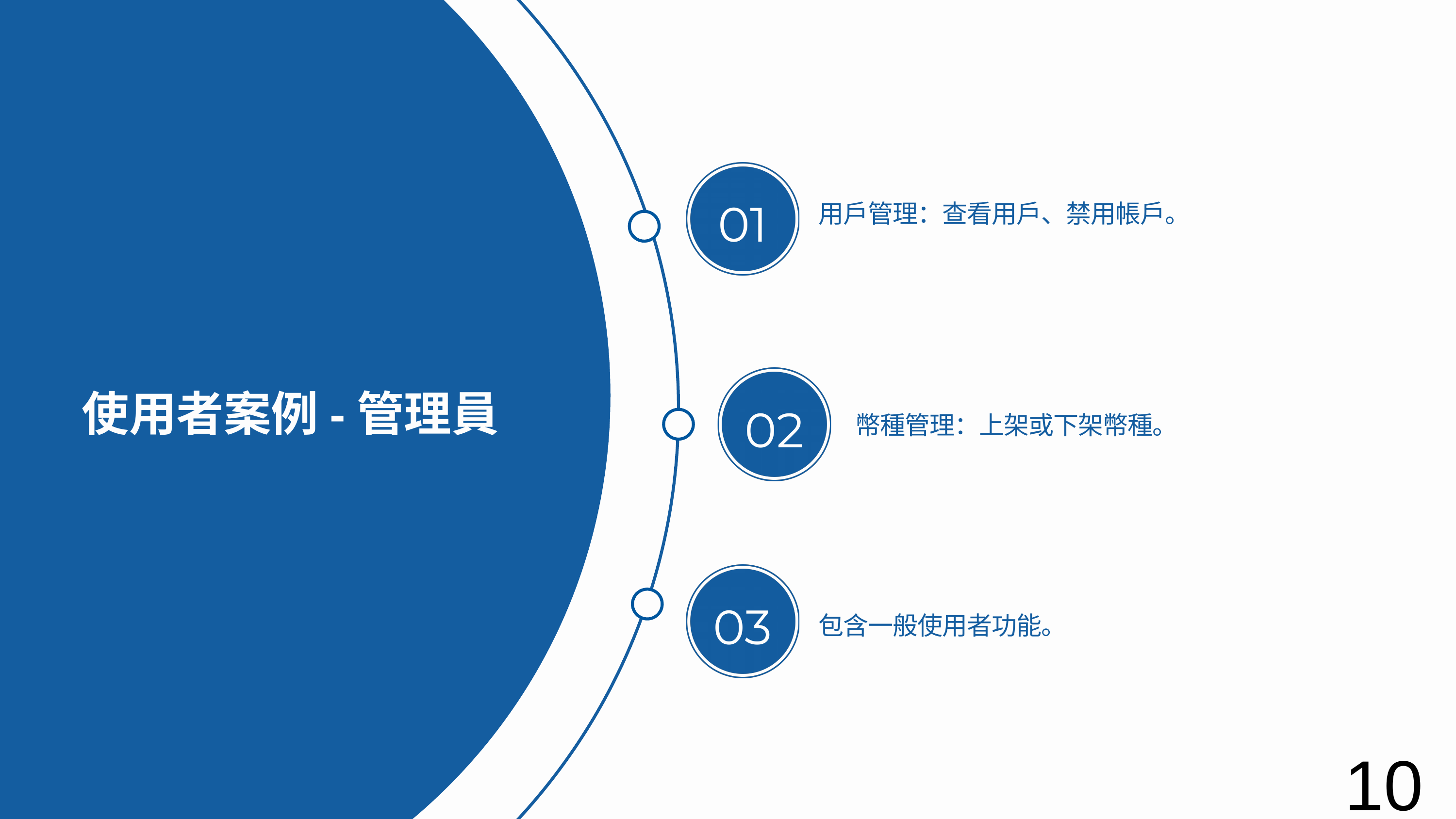

01
用戶管理：查看用戶、禁用帳戶。

使用者案例-管理員
02
幣種管理：上架或下架幣種。

03

包含一般使用者功能。

10